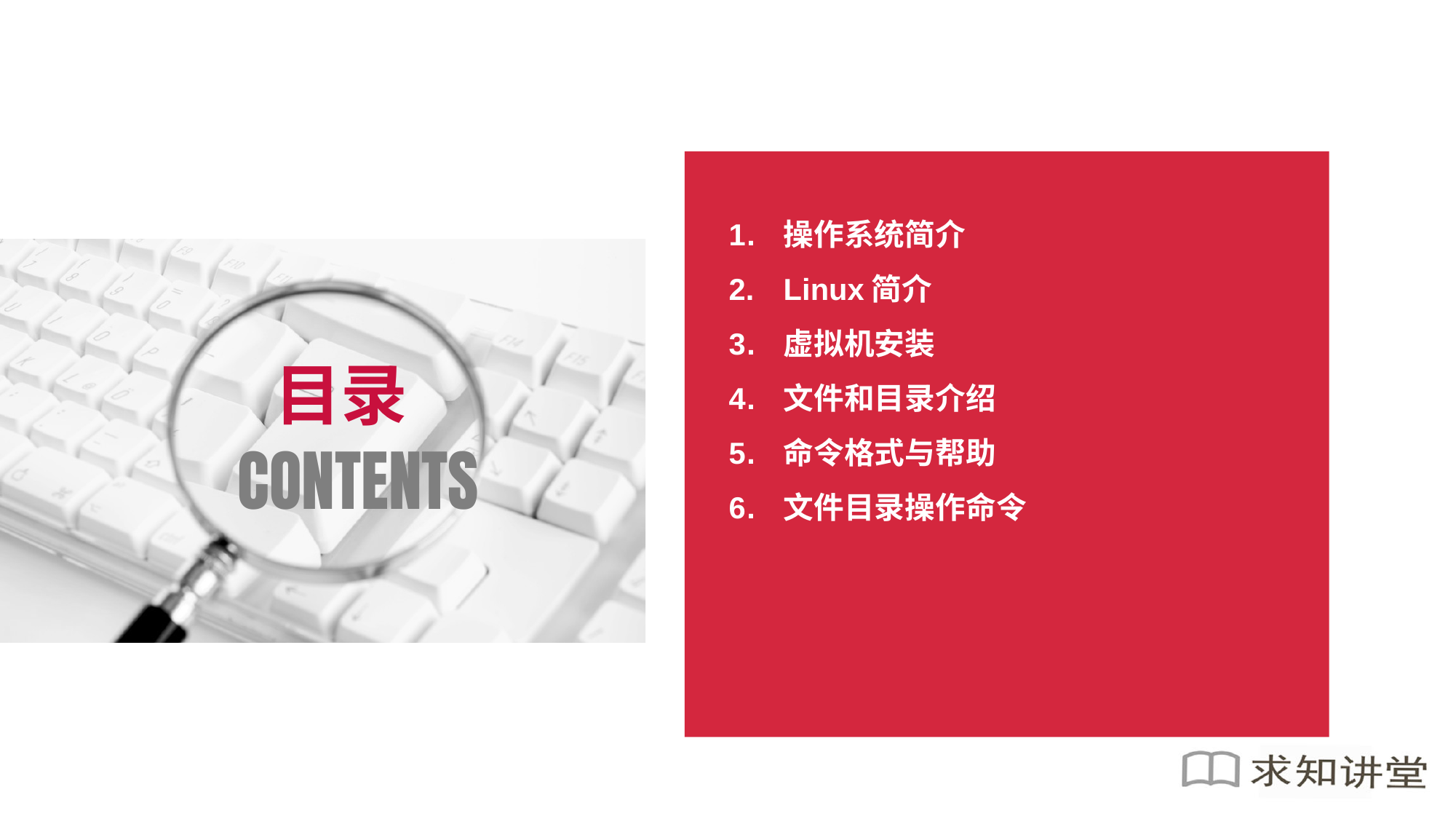

操作系统简介
Linux简介
虚拟机安装
文件和目录介绍
命令格式与帮助
文件目录操作命令